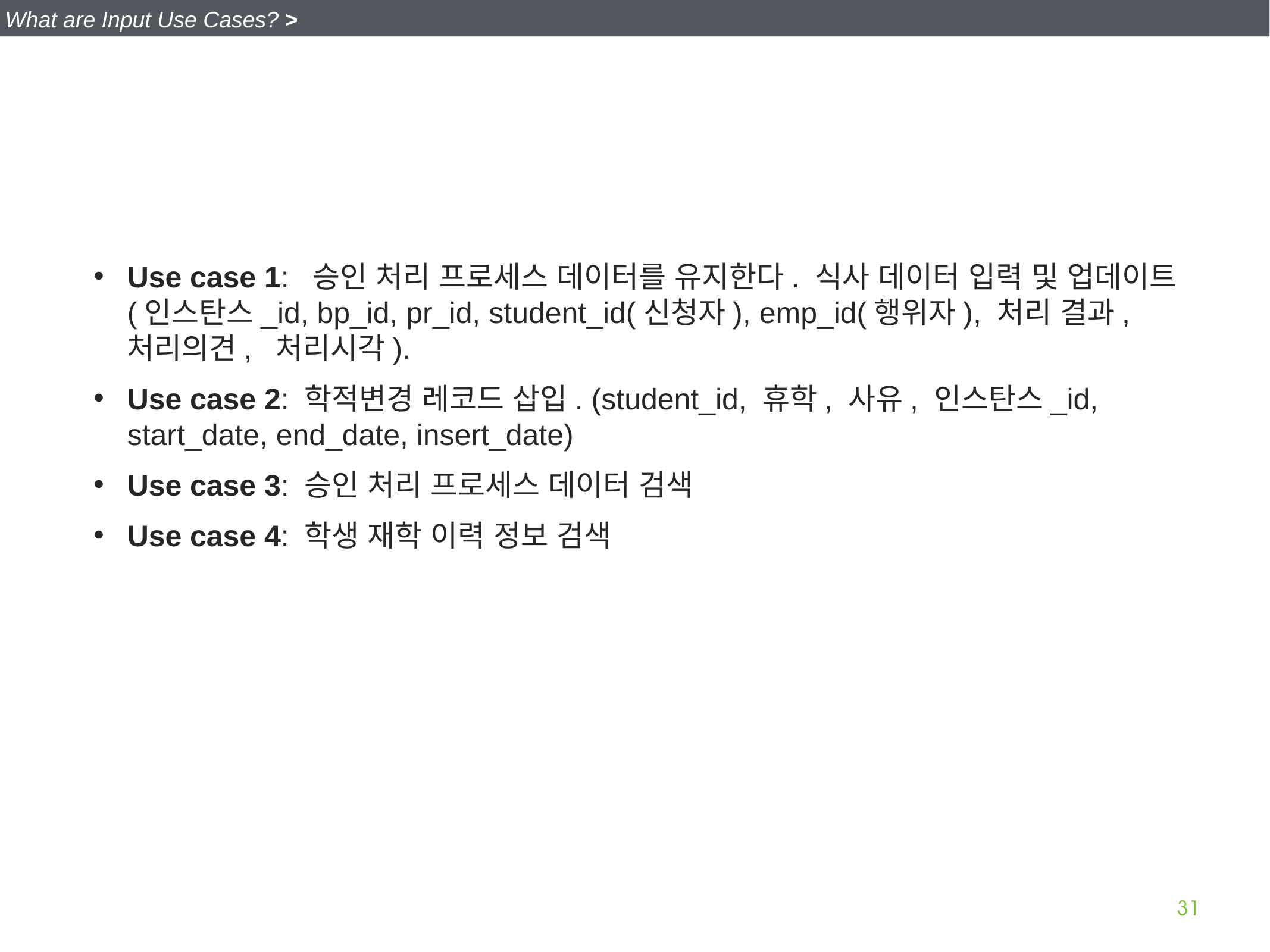

What are Input Use Cases? >
Use case 1:  승인 처리 프로세스 데이터를 유지한다. 식사 데이터 입력 및 업데이트 (인스탄스_id, bp_id, pr_id, student_id(신청자), emp_id(행위자), 처리 결과, 처리의견,  처리시각).
Use case 2: 학적변경 레코드 삽입. (student_id, 휴학, 사유, 인스탄스_id, start_date, end_date, insert_date)
Use case 3: 승인 처리 프로세스 데이터 검색
Use case 4: 학생 재학 이력 정보 검색
31